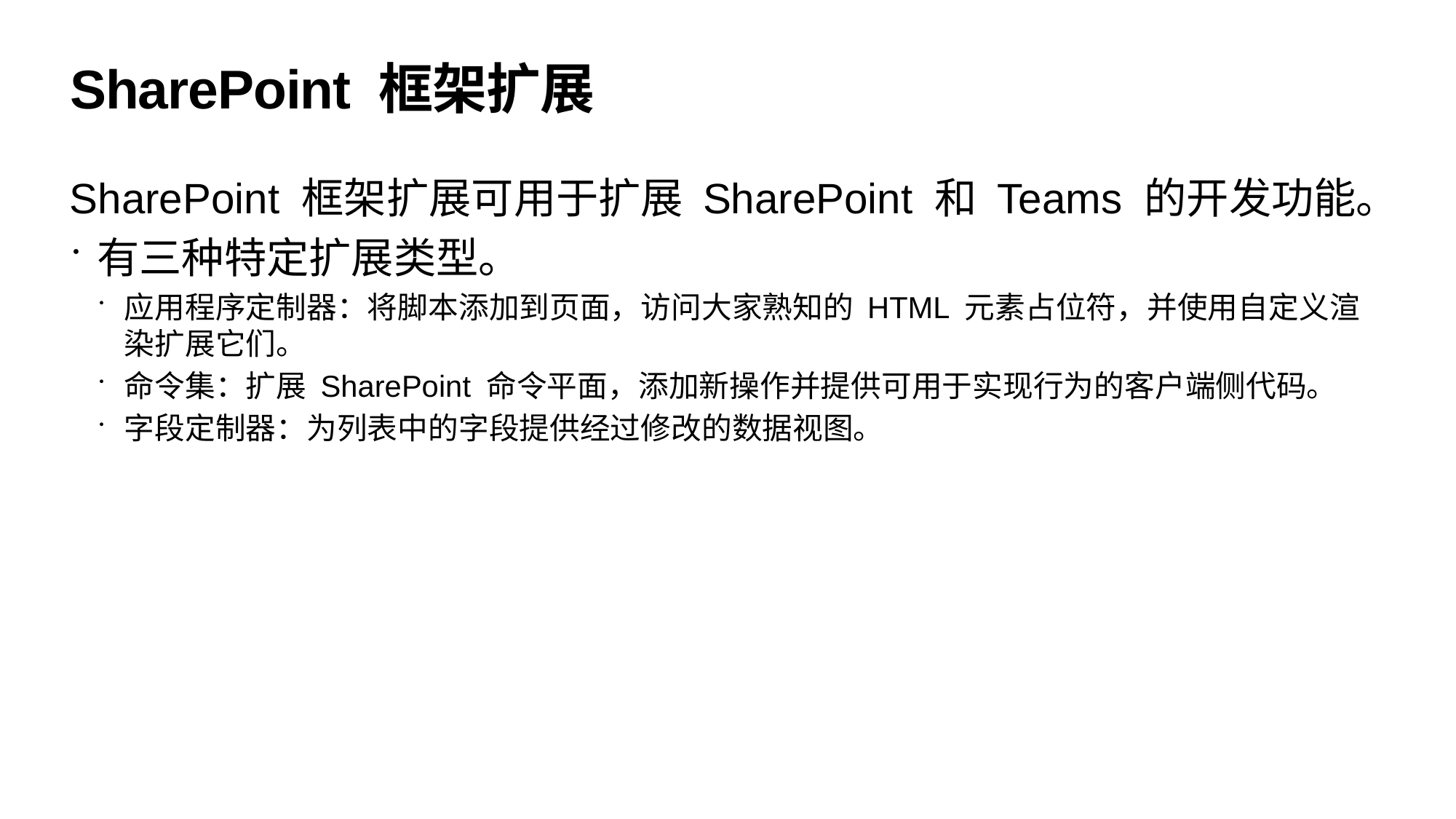

# SharePoint 框架扩展
SharePoint 框架扩展可用于扩展 SharePoint 和 Teams 的开发功能。
有三种特定扩展类型。
应用程序定制器：将脚本添加到页面，访问大家熟知的 HTML 元素占位符，并使用自定义渲染扩展它们。
命令集：扩展 SharePoint 命令平面，添加新操作并提供可用于实现行为的客户端侧代码。
字段定制器：为列表中的字段提供经过修改的数据视图。